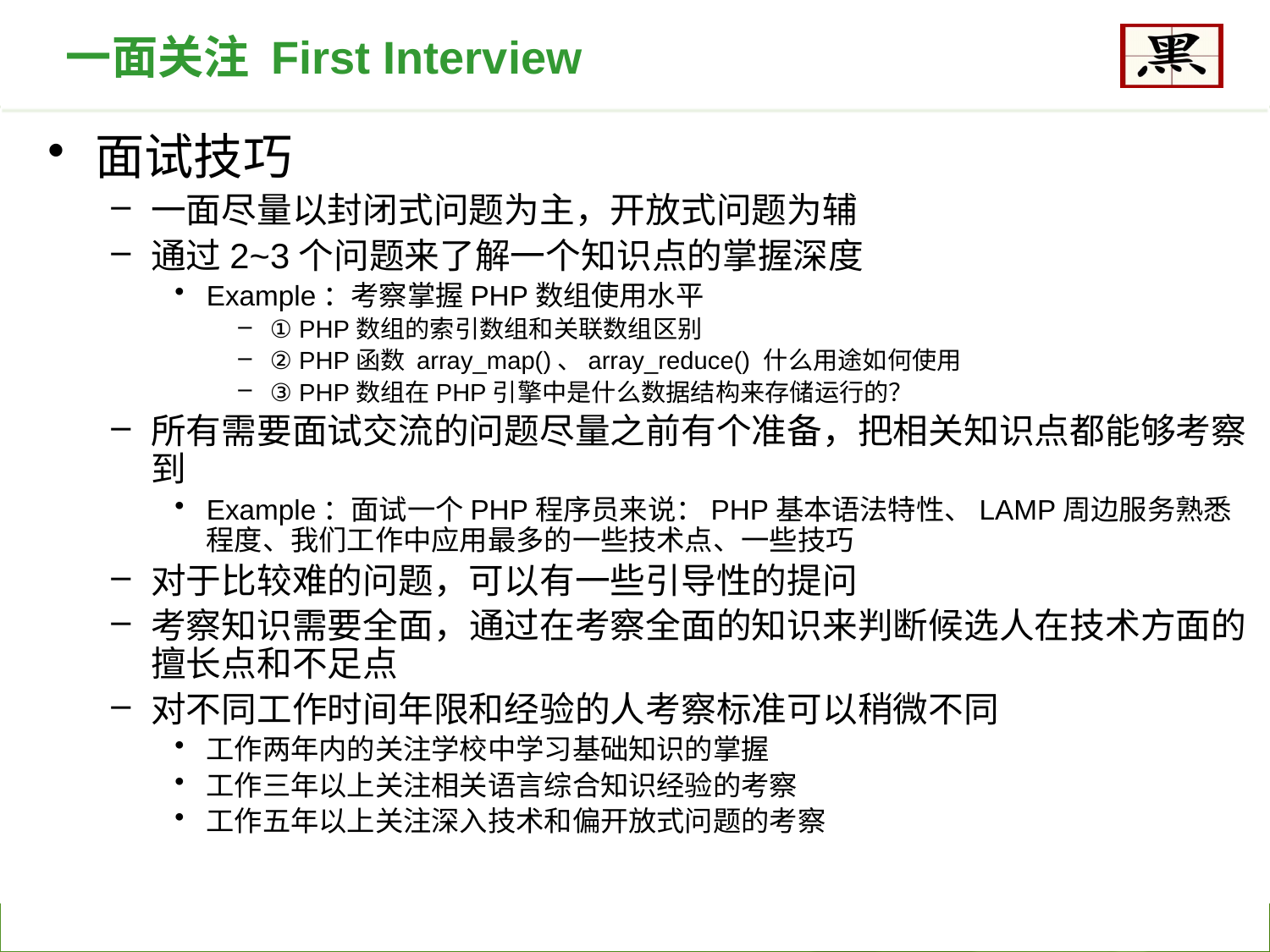

一面关注 First Interview
面试技巧
一面尽量以封闭式问题为主，开放式问题为辅
通过2~3个问题来了解一个知识点的掌握深度
Example：考察掌握PHP数组使用水平
① PHP数组的索引数组和关联数组区别
② PHP函数 array_map()、array_reduce() 什么用途如何使用
③ PHP数组在PHP引擎中是什么数据结构来存储运行的？
所有需要面试交流的问题尽量之前有个准备，把相关知识点都能够考察到
Example：面试一个PHP程序员来说：PHP基本语法特性、LAMP周边服务熟悉程度、我们工作中应用最多的一些技术点、一些技巧
对于比较难的问题，可以有一些引导性的提问
考察知识需要全面，通过在考察全面的知识来判断候选人在技术方面的擅长点和不足点
对不同工作时间年限和经验的人考察标准可以稍微不同
工作两年内的关注学校中学习基础知识的掌握
工作三年以上关注相关语言综合知识经验的考察
工作五年以上关注深入技术和偏开放式问题的考察